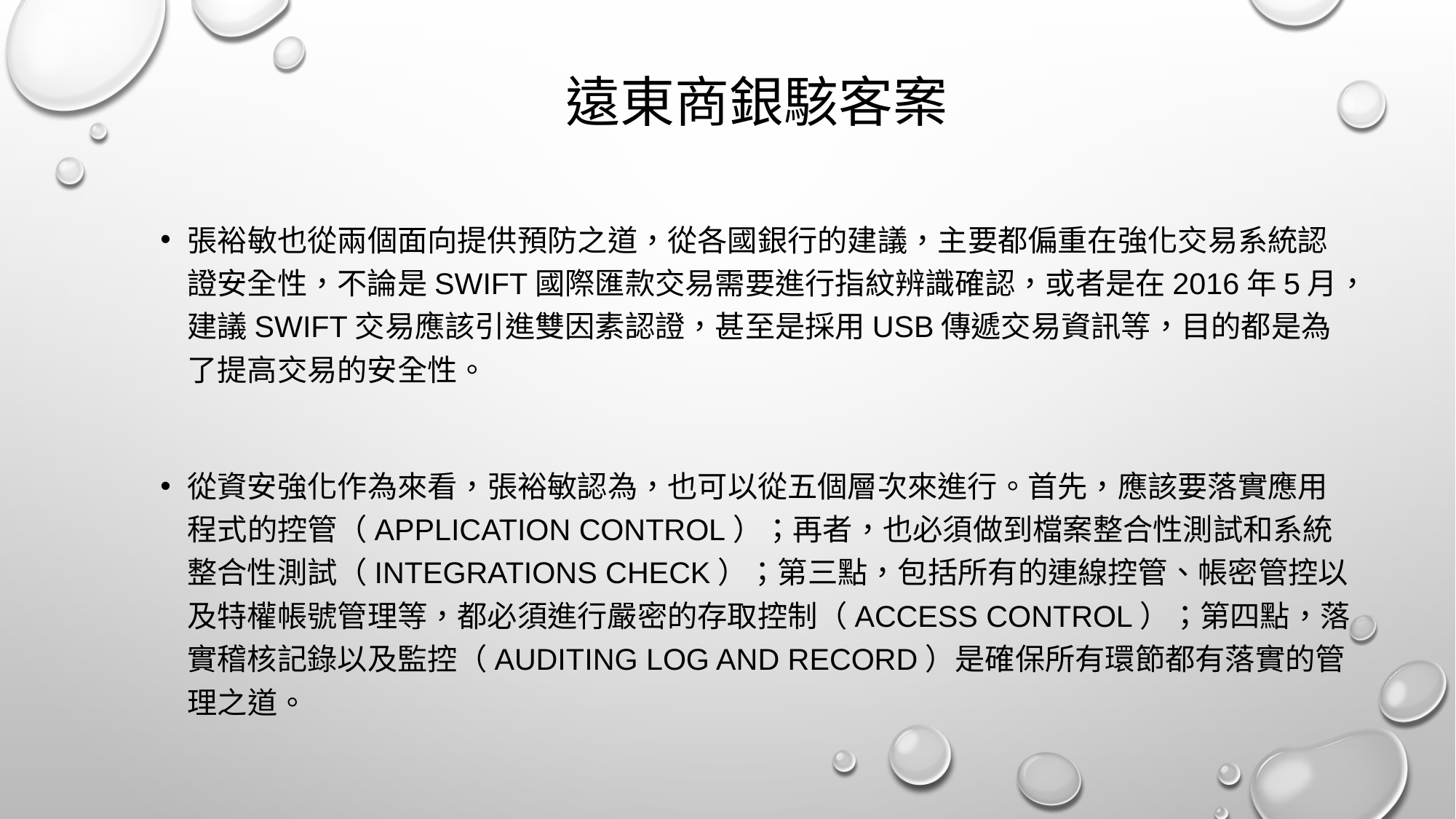

# 遠東商銀駭客案
張裕敏也從兩個面向提供預防之道，從各國銀行的建議，主要都偏重在強化交易系統認證安全性，不論是SWIFT國際匯款交易需要進行指紋辨識確認，或者是在2016年5月，建議SWIFT交易應該引進雙因素認證，甚至是採用USB傳遞交易資訊等，目的都是為了提高交易的安全性。

從資安強化作為來看，張裕敏認為，也可以從五個層次來進行。首先，應該要落實應用程式的控管（Application Control）；再者，也必須做到檔案整合性測試和系統整合性測試（Integrations Check）；第三點，包括所有的連線控管、帳密管控以及特權帳號管理等，都必須進行嚴密的存取控制（Access Control）；第四點，落實稽核記錄以及監控（Auditing Log and Record）是確保所有環節都有落實的管理之道。